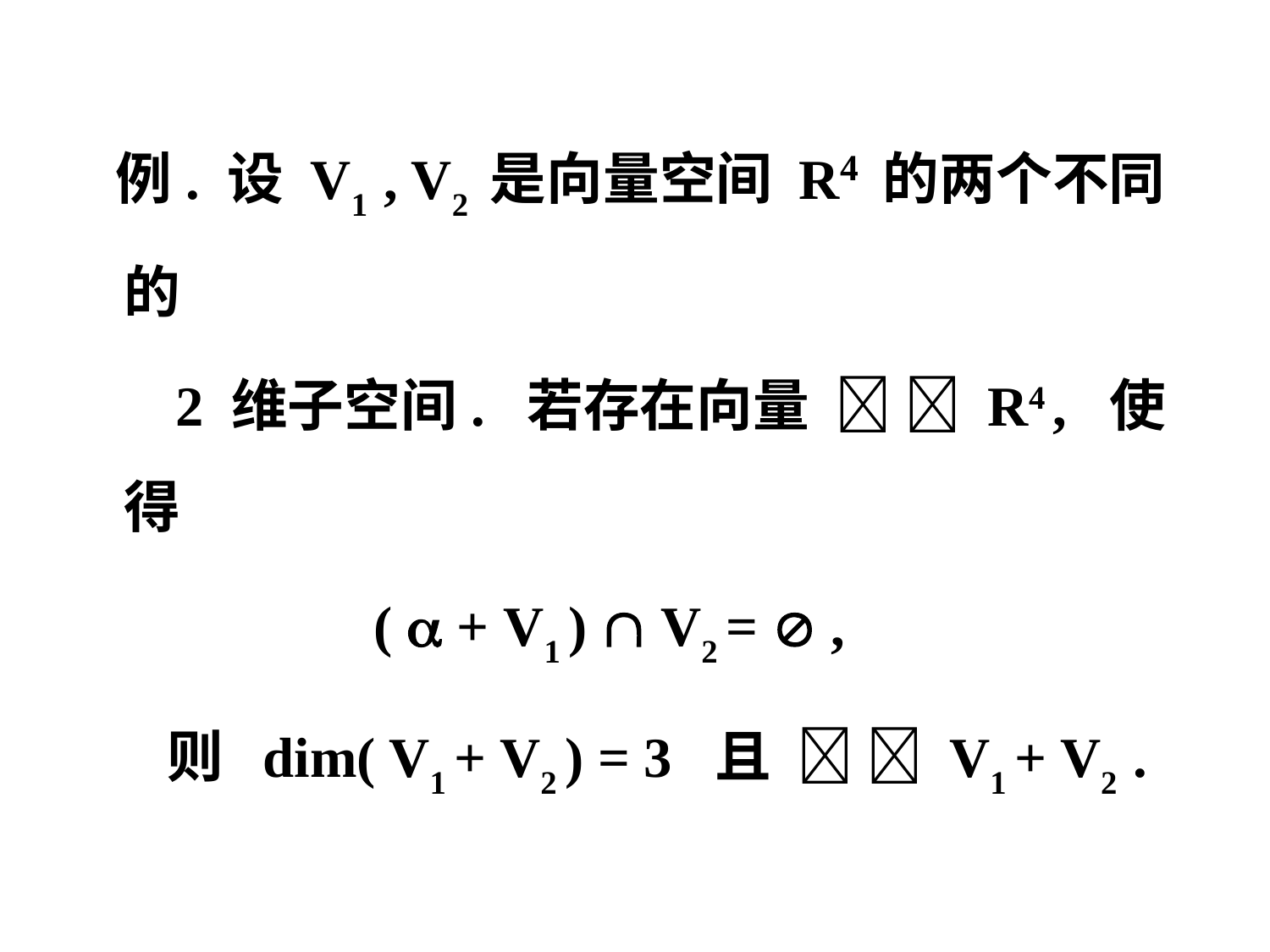

例. 设 V1  , V2 是向量空间 R4 的两个不同的
       2 维子空间.  若存在向量  α ∈ R4 ,  使得
                     ( α + V1 ) ∩ V2 = ∅ ,
      则  dim( V1 + V2 ) = 3  且  α ∉ V1 + V2  .